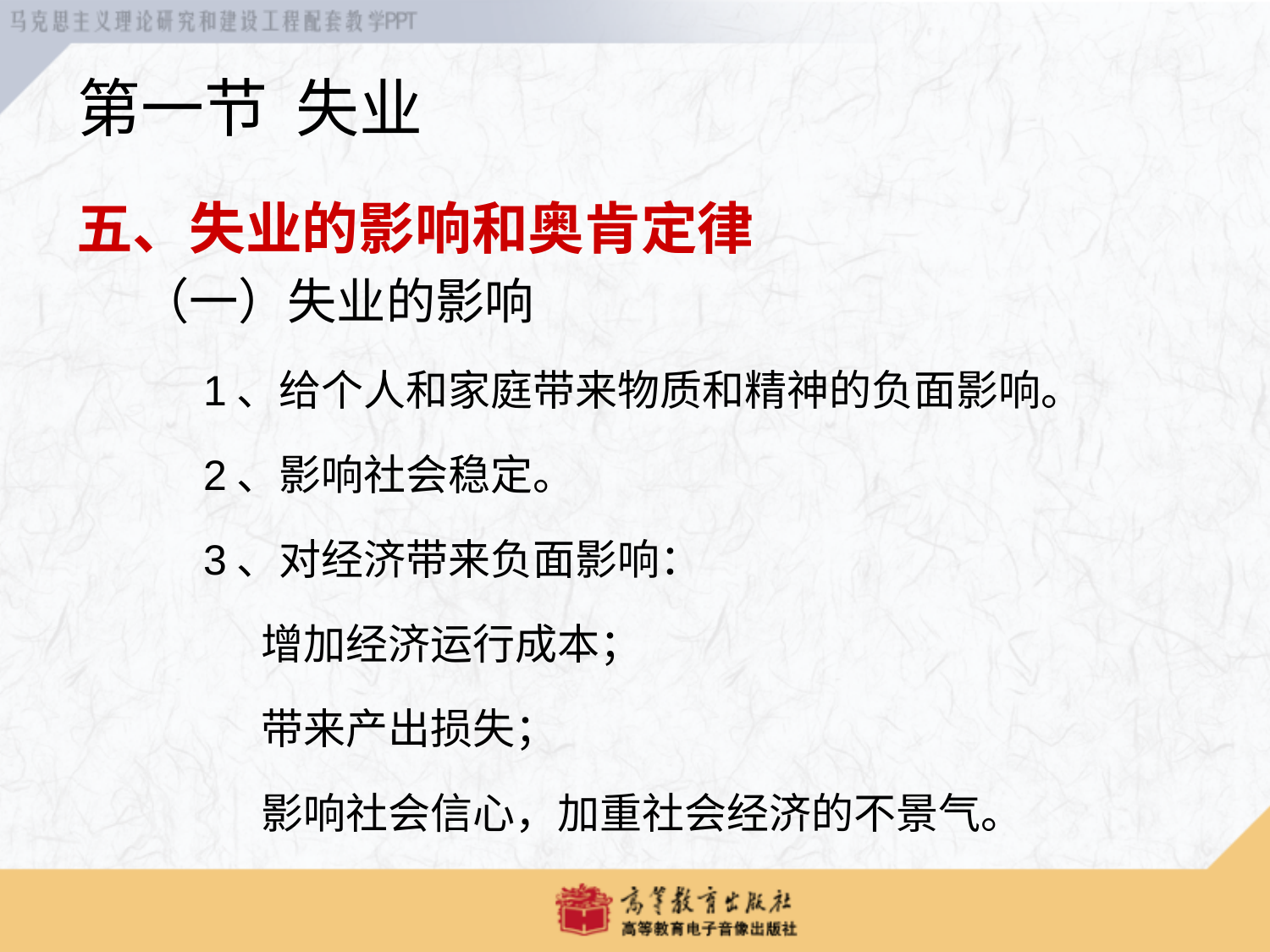

第一节  失业
五、失业的影响和奥肯定律
（一）失业的影响
1、给个人和家庭带来物质和精神的负面影响。
2、影响社会稳定。
3、对经济带来负面影响：
     增加经济运行成本；
     带来产出损失；
     影响社会信心，加重社会经济的不景气。